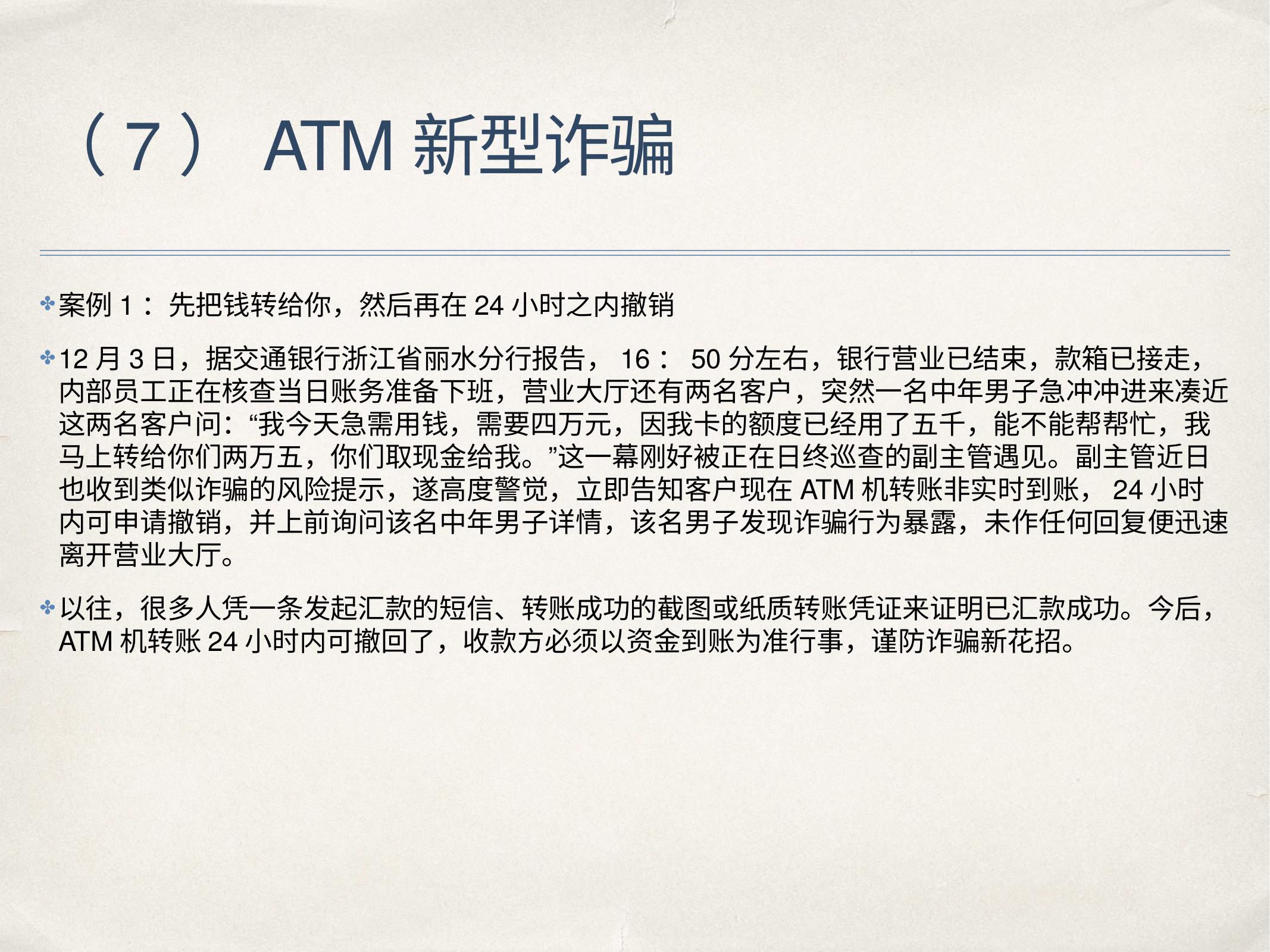

41
# （7）ATM新型诈骗
案例1：先把钱转给你，然后再在24小时之内撤销
12月3日，据交通银行浙江省丽水分行报告，16：50分左右，银行营业已结束，款箱已接走，内部员工正在核查当日账务准备下班，营业大厅还有两名客户，突然一名中年男子急冲冲进来凑近这两名客户问：“我今天急需用钱，需要四万元，因我卡的额度已经用了五千，能不能帮帮忙，我马上转给你们两万五，你们取现金给我。”这一幕刚好被正在日终巡查的副主管遇见。副主管近日也收到类似诈骗的风险提示，遂高度警觉，立即告知客户现在ATM机转账非实时到账，24小时内可申请撤销，并上前询问该名中年男子详情，该名男子发现诈骗行为暴露，未作任何回复便迅速离开营业大厅。
以往，很多人凭一条发起汇款的短信、转账成功的截图或纸质转账凭证来证明已汇款成功。今后，ATM机转账24小时内可撤回了，收款方必须以资金到账为准行事，谨防诈骗新花招。